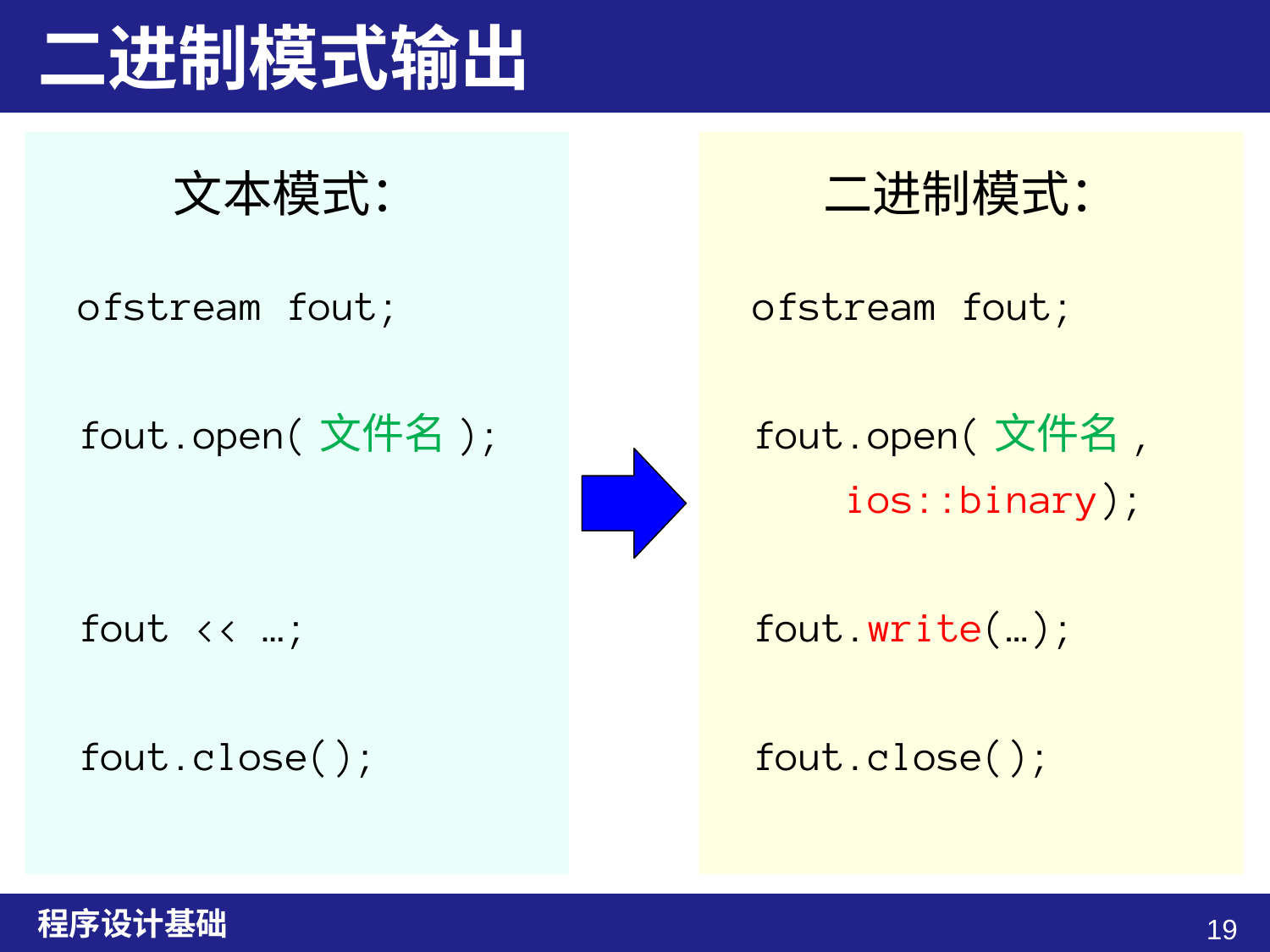

# 二进制模式输出

文本模式：

ofstream fout;

fout.open(文件名);

fout << …;

fout.close();
二进制模式：

ofstream fout;

fout.open(文件名,
    ios::binary);

fout.write(…);

fout.close();